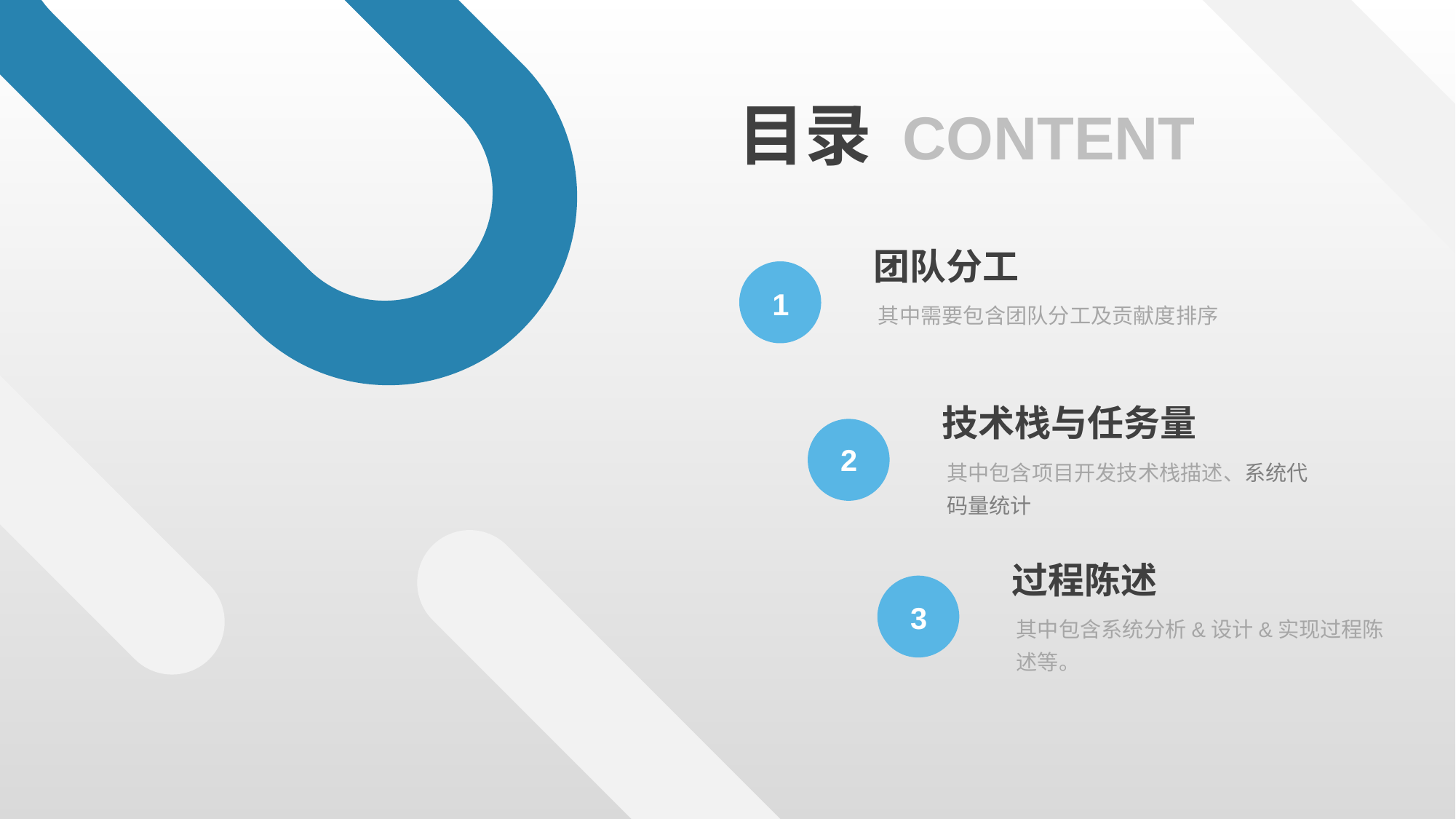

目录 CONTENT
团队分工

1
其中需要包含团队分工及贡献度排序

技术栈与任务量

2
其中包含项目开发技术栈描述、系统代码量统计

过程陈述

3
其中包含系统分析&设计&实现过程陈述等。